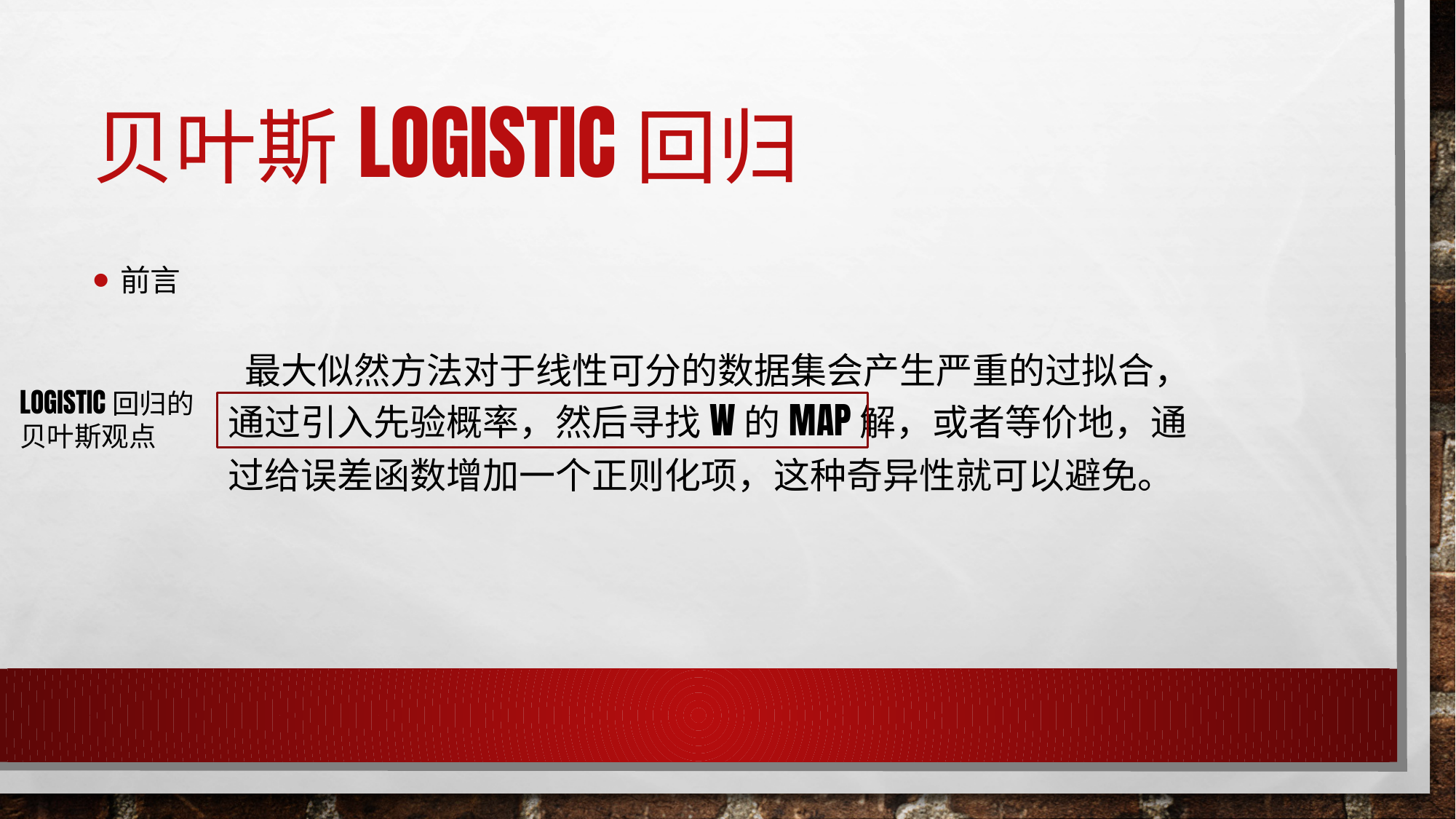

# 贝叶斯logistic回归
 最大似然方法对于线性可分的数据集会产生严重的过拟合，通过引入先验概率，然后寻找w的MAP解，或者等价地，通过给误差函数增加一个正则化项，这种奇异性就可以避免。
前言
LOGISTIC回归的贝叶斯观点